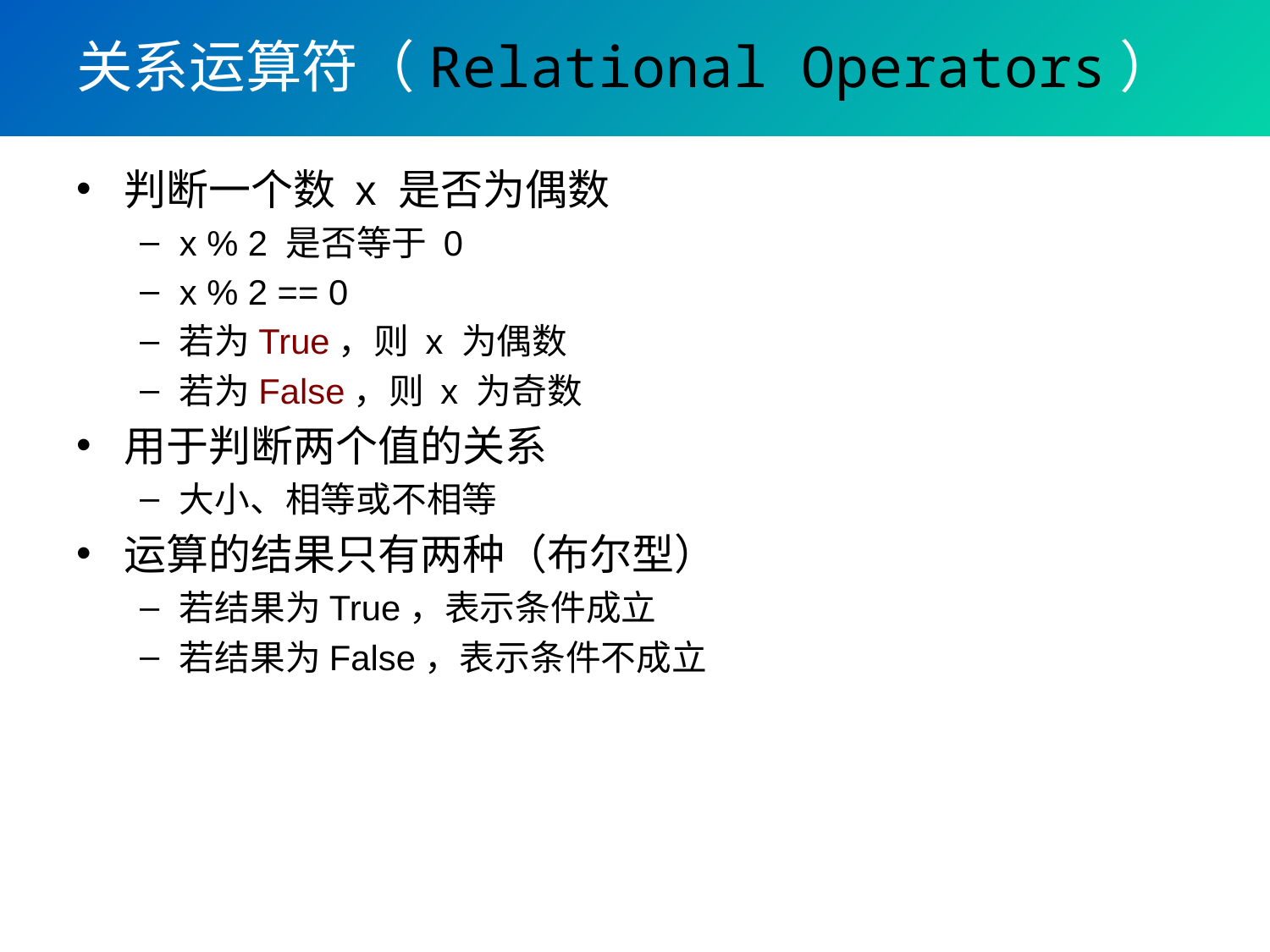

# 关系运算符（Relational Operators）
判断一个数 x 是否为偶数
x % 2 是否等于 0
x % 2 == 0
若为True，则 x 为偶数
若为False，则 x 为奇数
用于判断两个值的关系
大小、相等或不相等
运算的结果只有两种（布尔型）
若结果为True，表示条件成立
若结果为False，表示条件不成立